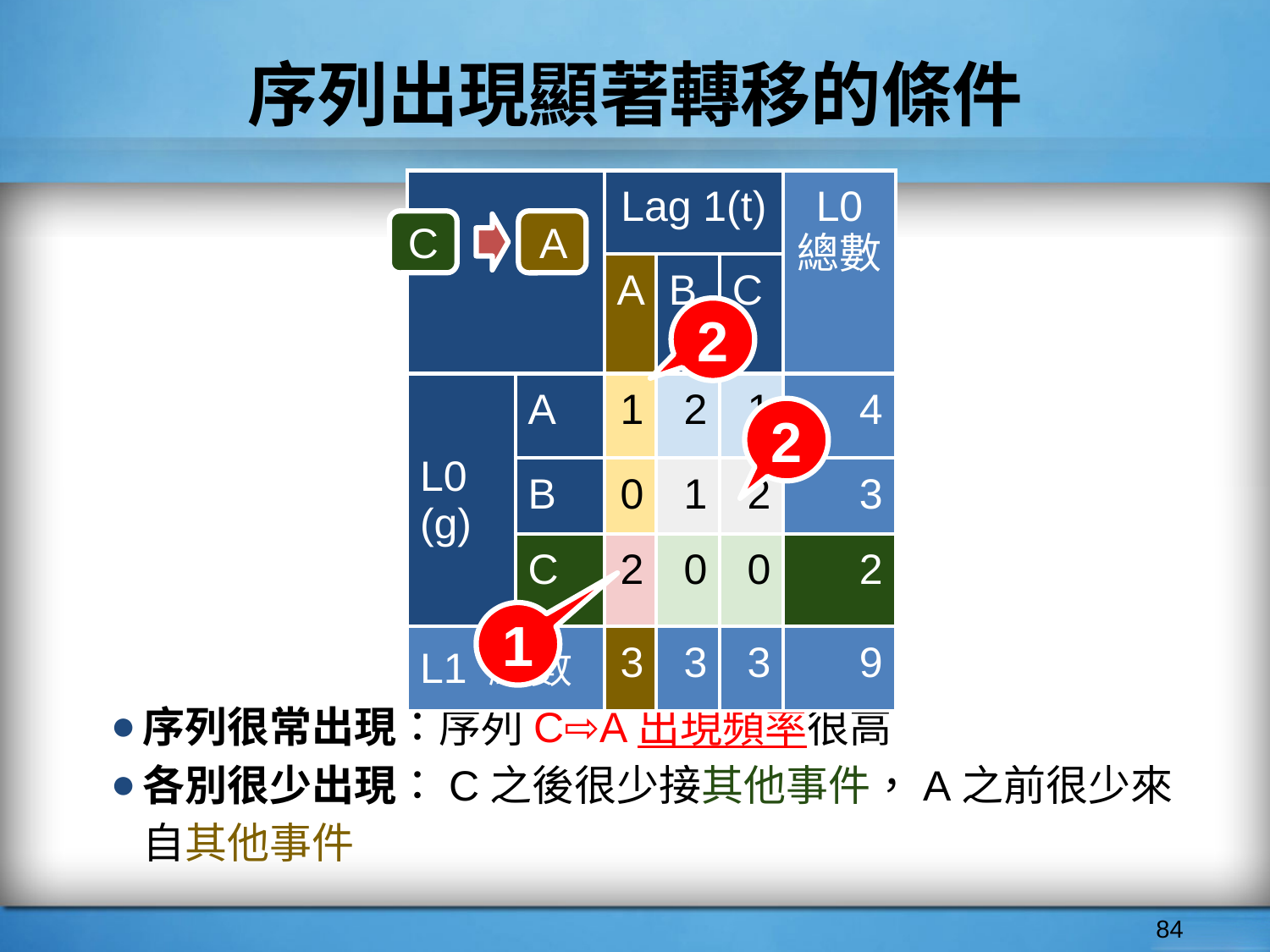

# 序列出現顯著轉移的條件
|  |  | Lag 1(t) |  |  | L0 總數 |
| --- | --- | --- | --- | --- | --- |
|  |  | A | B | C |  |
| L0 (g) | A | 1 | 2 | 1 | 4 |
|  | B | 0 | 1 | 2 | 3 |
|  | C | 2 | 0 | 0 | 2 |
| L1 總數 |  | 3 | 3 | 3 | 9 |
C
A

2
2
1
序列很常出現：序列C⇨A出現頻率很高
各別很少出現：C之後很少接其他事件，A之前很少來自其他事件
84